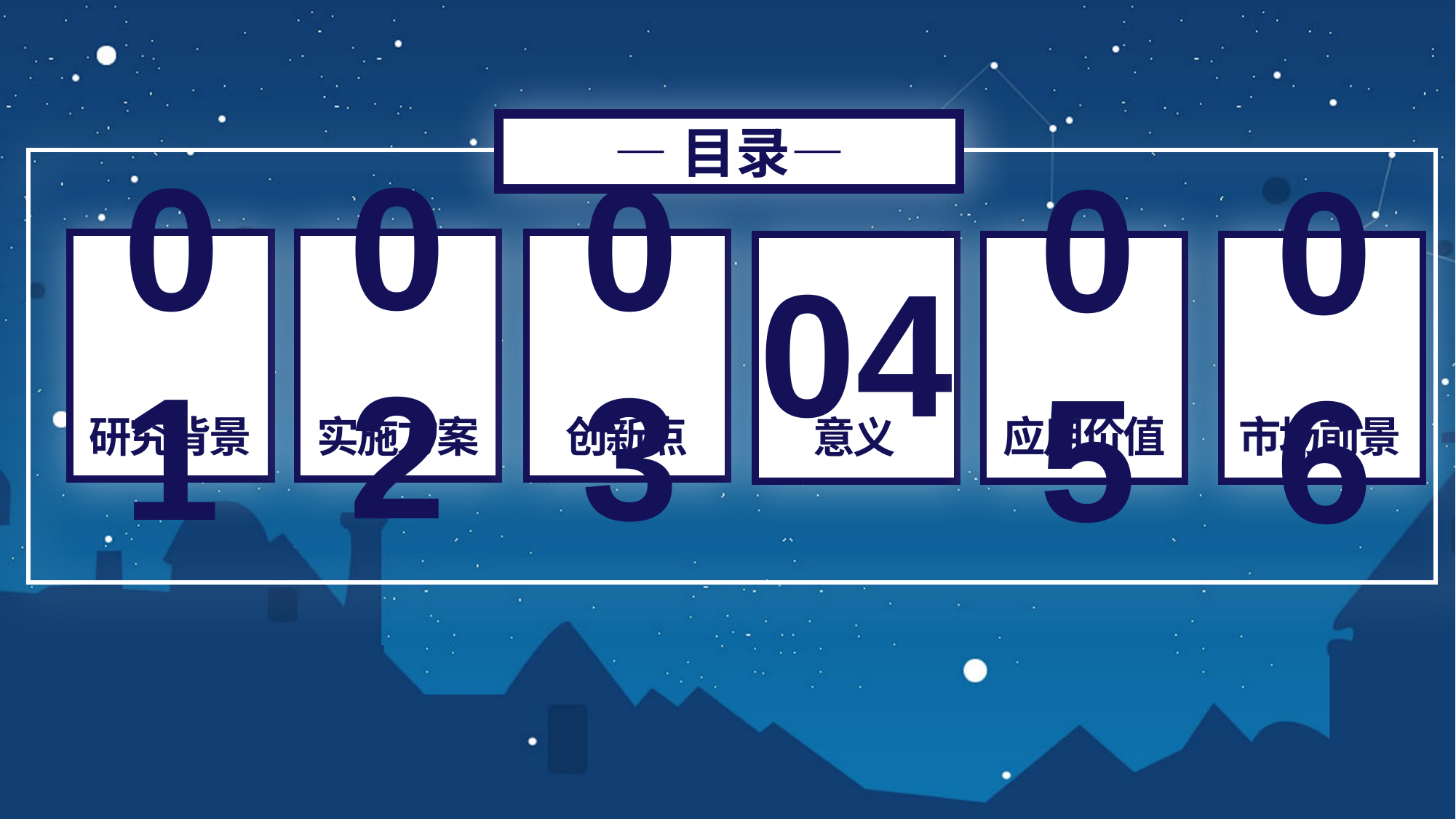

—目录—

02
01
03

04
05
06
实施方案
创新点
意义

研究背景
应用价值
市场前景